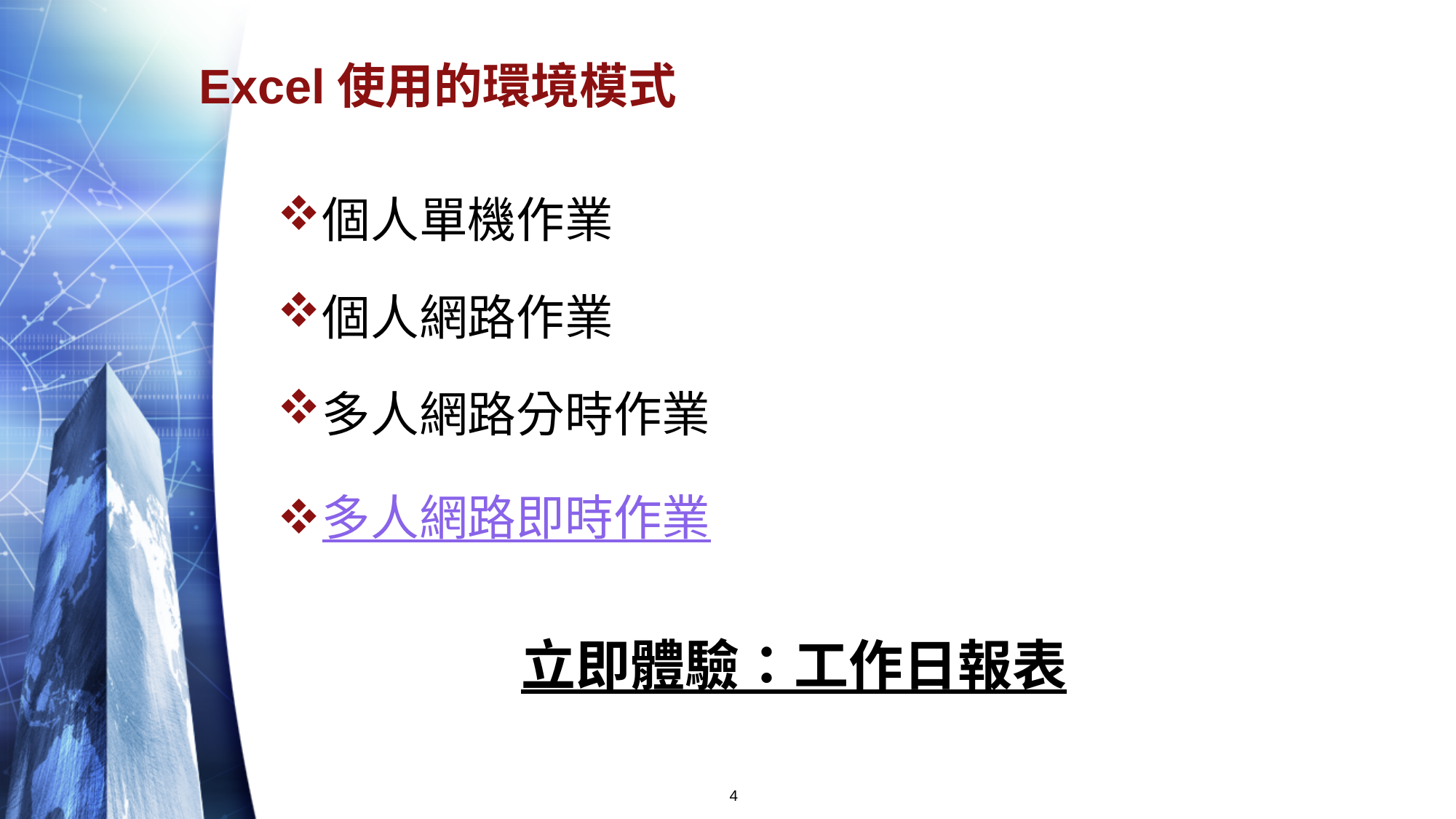

# Excel使用的環境模式
個人單機作業
個人網路作業
多人網路分時作業
多人網路即時作業

立即體驗：工作日報表
4